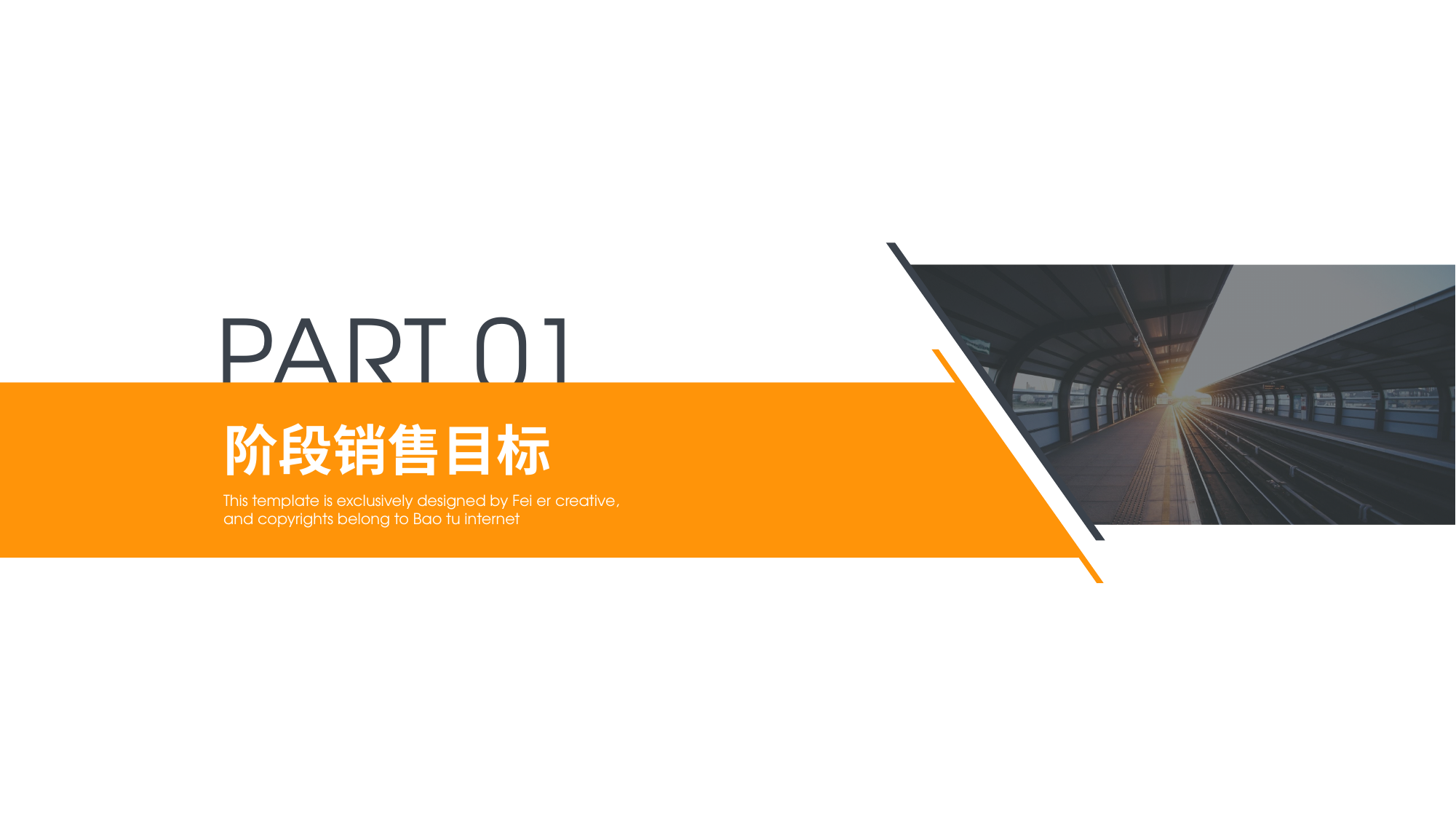

PART 01

阶段销售目标
This template is exclusively designed by Fei er creative, and copyrights belong to Bao tu internet